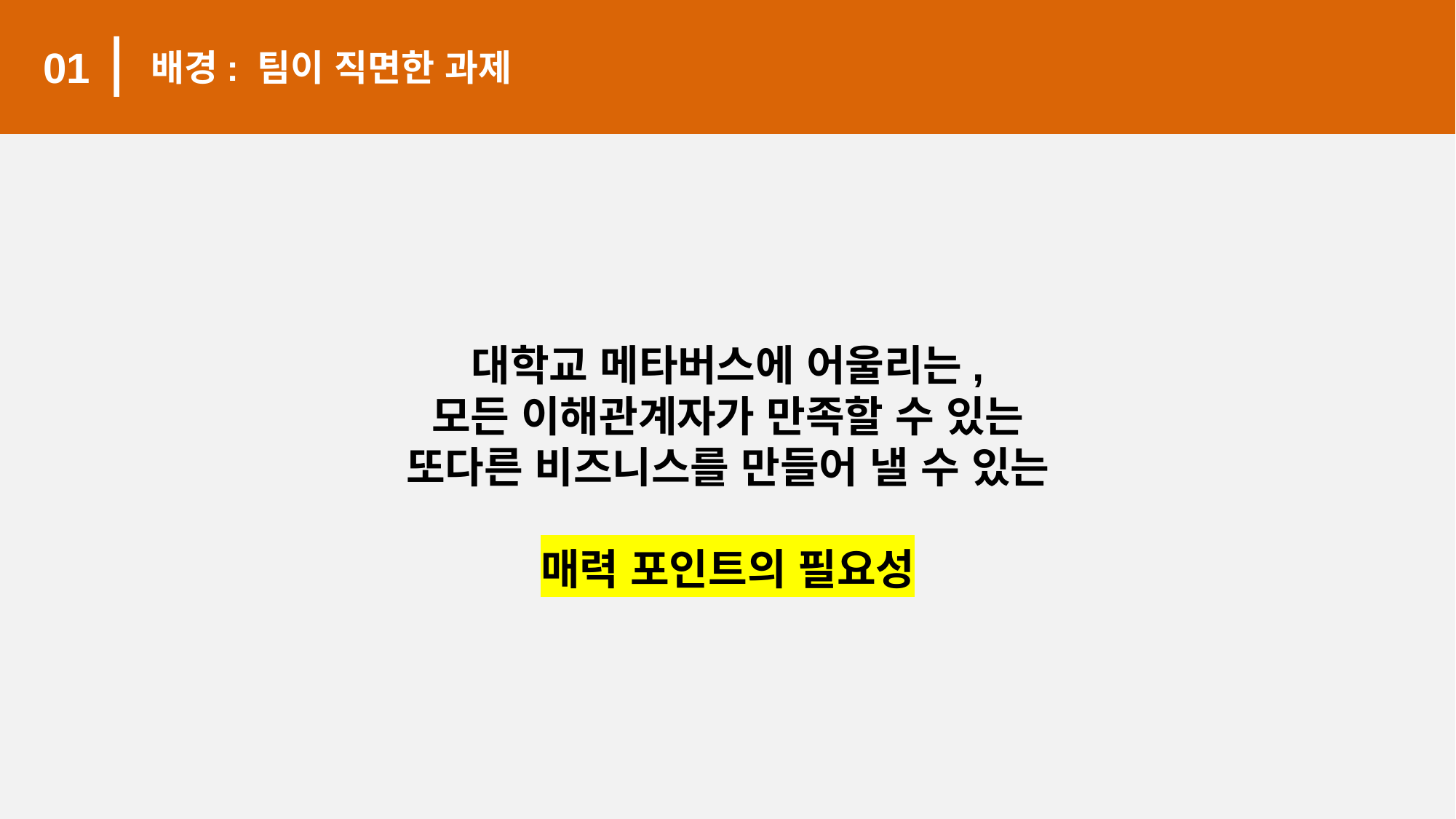

01

배경: 팀이 직면한 과제
ae동국
대학교 메타버스에 어울리는,
모든 이해관계자가 만족할 수 있는
또다른 비즈니스를 만들어 낼 수 있는

매력 포인트의 필요성